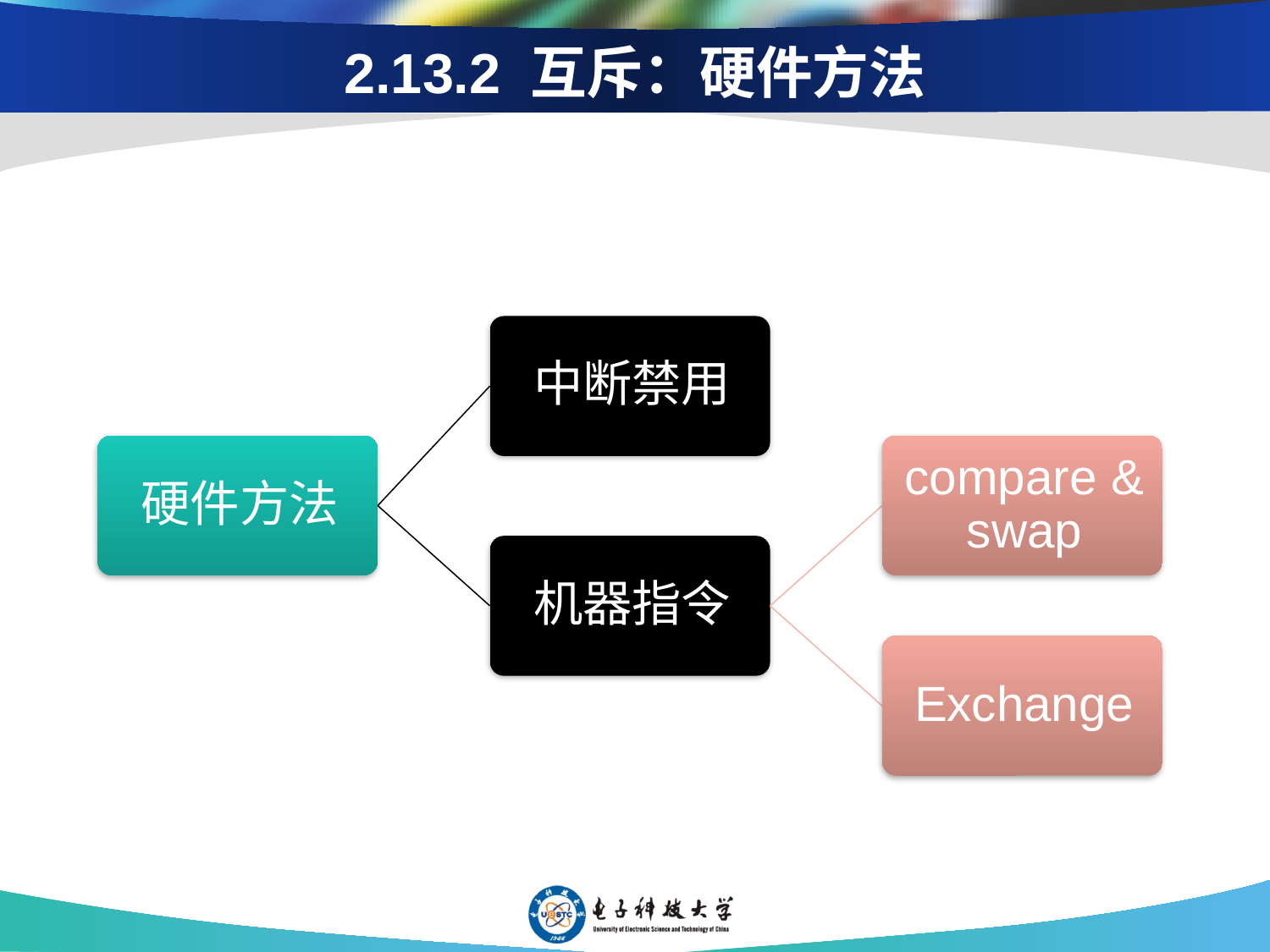

# 2.13.2 互斥：硬件方法
硬件方法

中断禁用

机器指令

compare & swap

Exchange